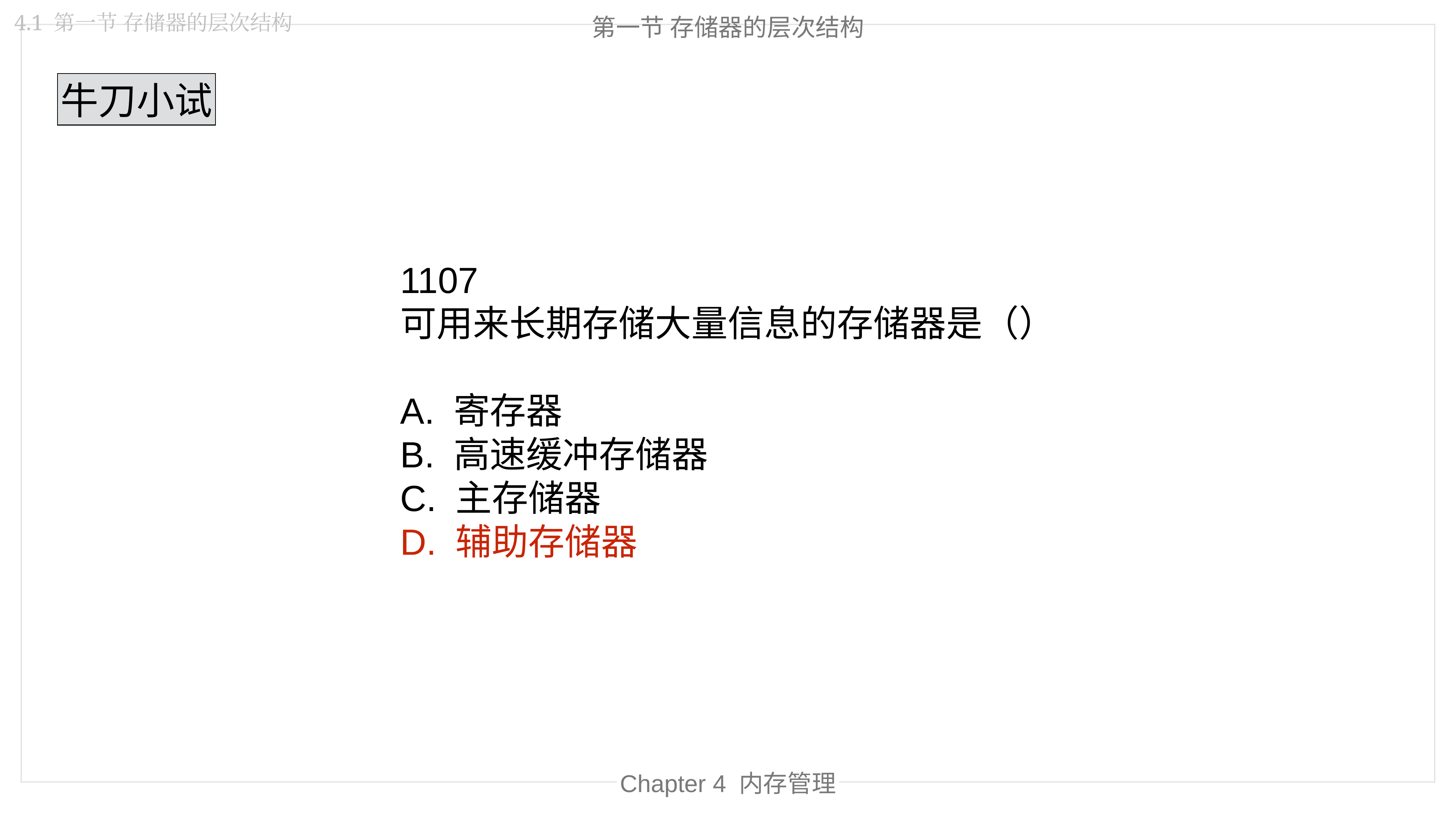

4.1 第一节 存储器的层次结构
第一节 存储器的层次结构

牛刀小试
1107
可用来长期存储大量信息的存储器是（）

A. 寄存器
B. 高速缓冲存储器
C. 主存储器
D. 辅助存储器
Chapter 4 内存管理